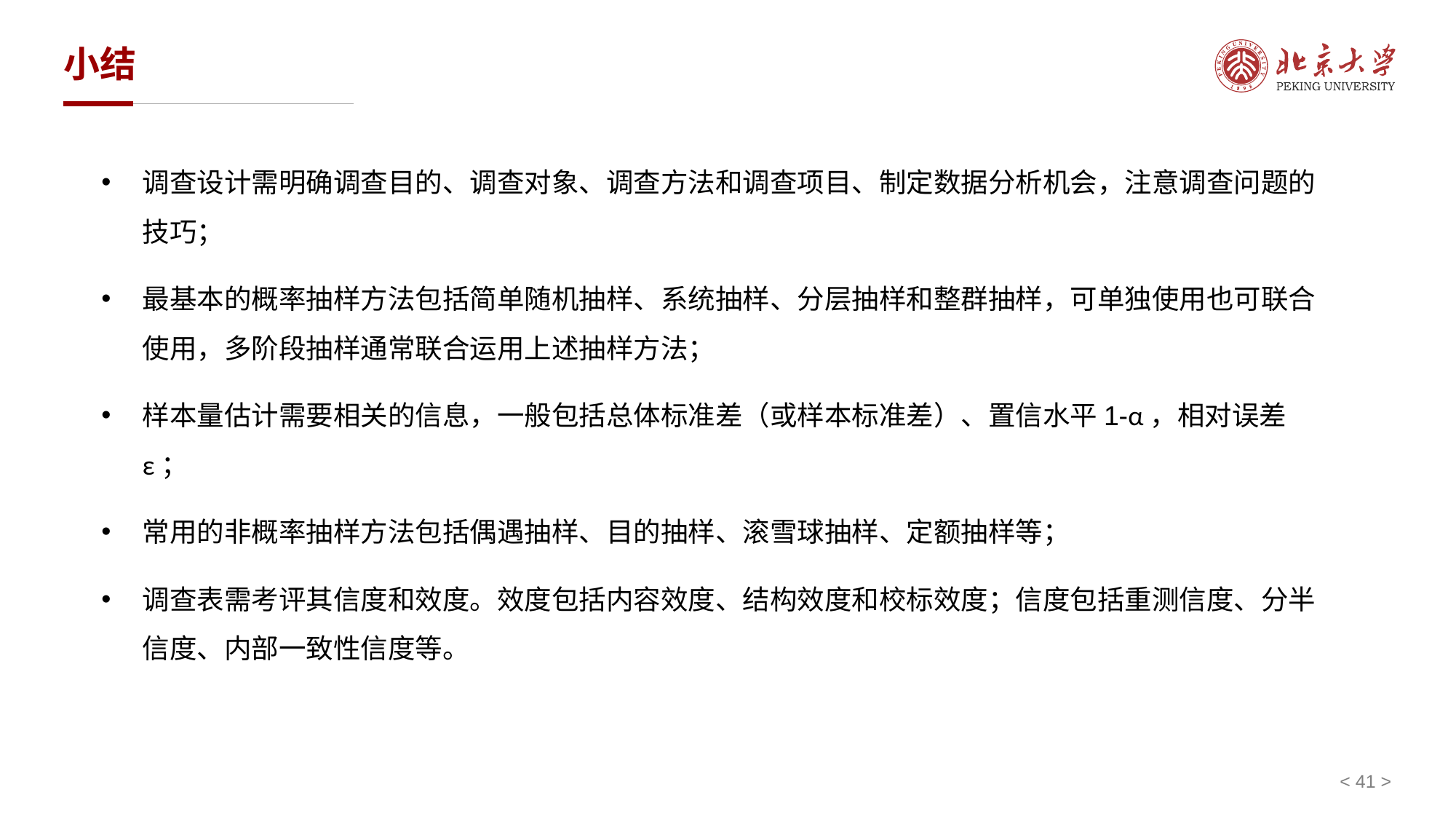

# 小结
调查设计需明确调查目的、调查对象、调查方法和调查项目、制定数据分析机会，注意调查问题的技巧；
最基本的概率抽样方法包括简单随机抽样、系统抽样、分层抽样和整群抽样，可单独使用也可联合使用，多阶段抽样通常联合运用上述抽样方法；
样本量估计需要相关的信息，一般包括总体标准差（或样本标准差）、置信水平1-α，相对误差ε；
常用的非概率抽样方法包括偶遇抽样、目的抽样、滚雪球抽样、定额抽样等；
调查表需考评其信度和效度。效度包括内容效度、结构效度和校标效度；信度包括重测信度、分半信度、内部一致性信度等。
< 41 >